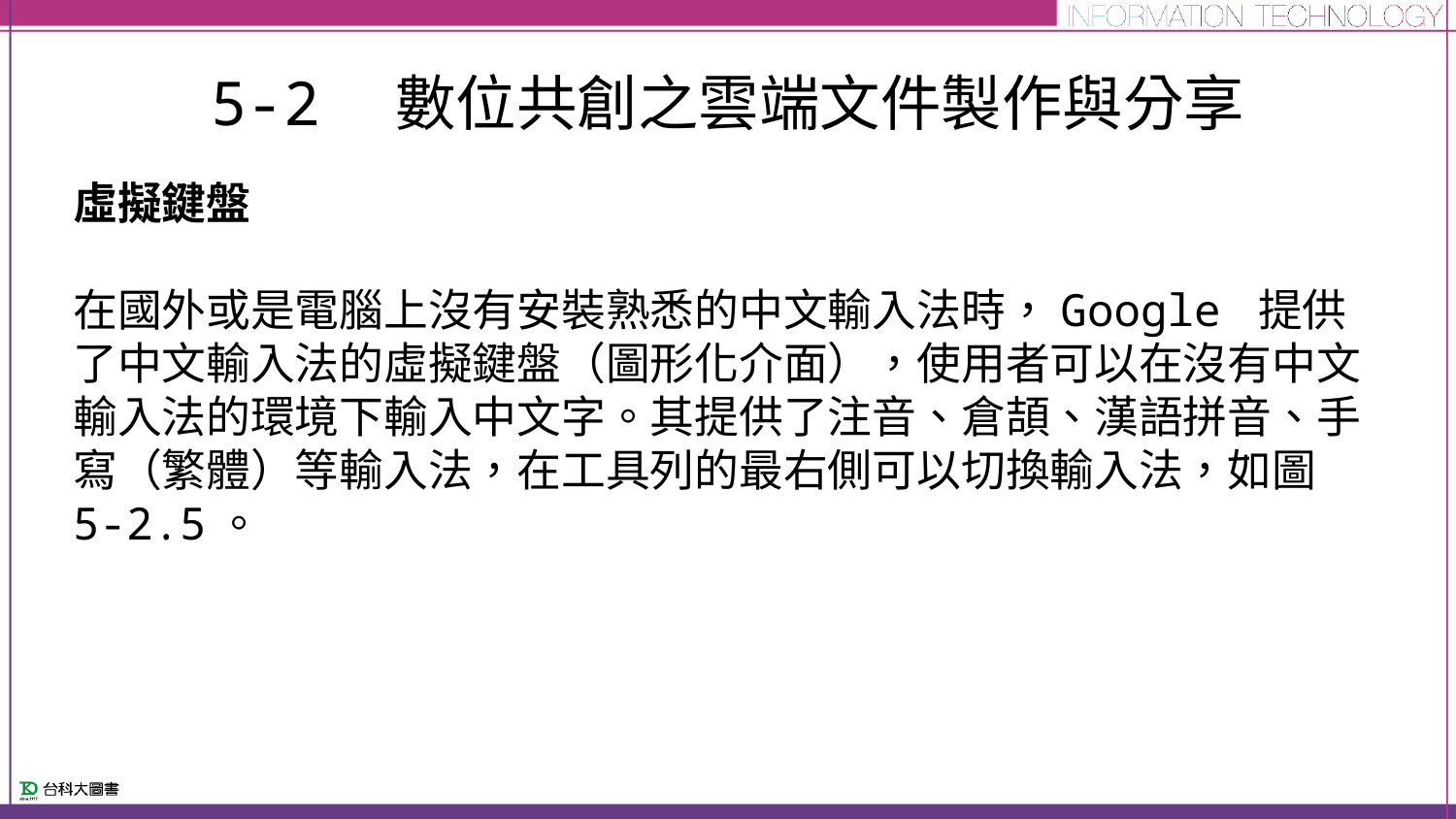

# 5-2　數位共創之雲端文件製作與分享
虛擬鍵盤

在國外或是電腦上沒有安裝熟悉的中文輸入法時，Google 提供了中文輸入法的虛擬鍵盤（圖形化介面），使用者可以在沒有中文輸入法的環境下輸入中文字。其提供了注音、倉頡、漢語拼音、手寫（繁體）等輸入法，在工具列的最右側可以切換輸入法，如圖5-2.5。